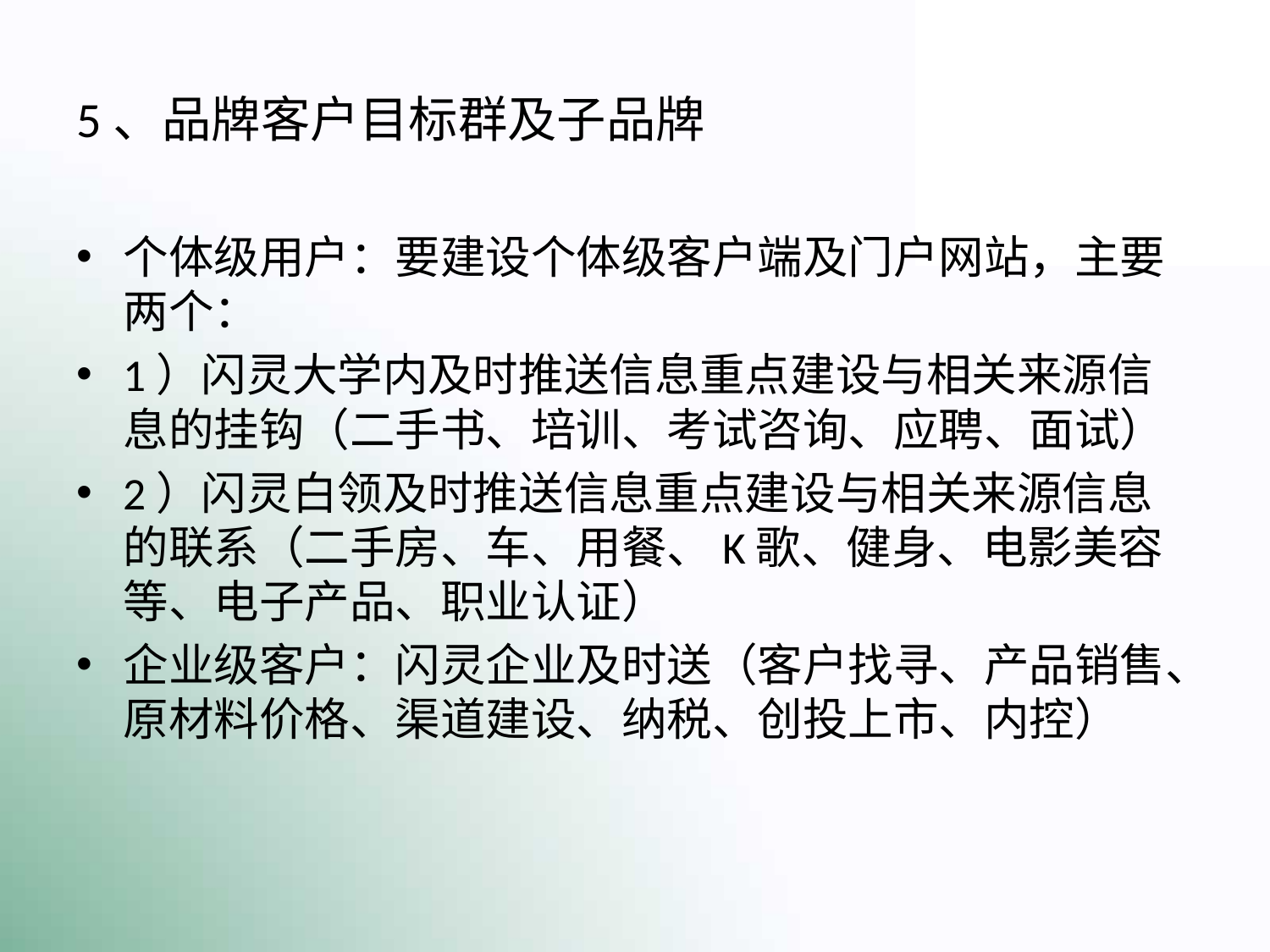

# 5、品牌客户目标群及子品牌
个体级用户：要建设个体级客户端及门户网站，主要两个：
1）闪灵大学内及时推送信息重点建设与相关来源信息的挂钩（二手书、培训、考试咨询、应聘、面试）
2）闪灵白领及时推送信息重点建设与相关来源信息的联系（二手房、车、用餐、K歌、健身、电影美容等、电子产品、职业认证）
企业级客户：闪灵企业及时送（客户找寻、产品销售、原材料价格、渠道建设、纳税、创投上市、内控）